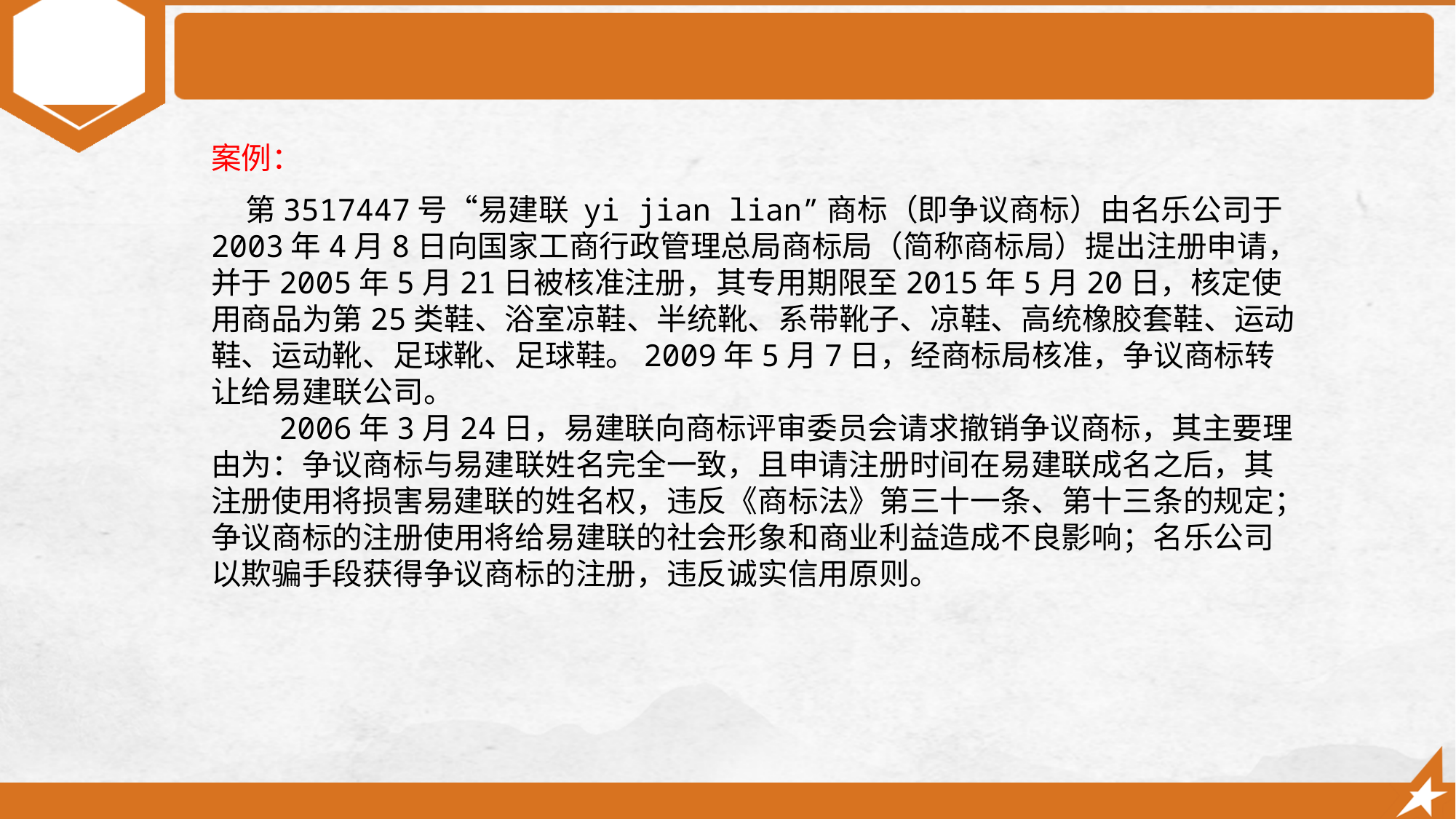

案例：
    第3517447号“易建联 yi jian lian”商标（即争议商标）由名乐公司于2003年4月8日向国家工商行政管理总局商标局（简称商标局）提出注册申请，并于2005年5月21日被核准注册，其专用期限至2015年5月20日，核定使用商品为第25类鞋、浴室凉鞋、半统靴、系带靴子、凉鞋、高统橡胶套鞋、运动鞋、运动靴、足球靴、足球鞋。2009年5月7日，经商标局核准，争议商标转让给易建联公司。
　　2006年3月24日，易建联向商标评审委员会请求撤销争议商标，其主要理由为：争议商标与易建联姓名完全一致，且申请注册时间在易建联成名之后，其注册使用将损害易建联的姓名权，违反《商标法》第三十一条、第十三条的规定；争议商标的注册使用将给易建联的社会形象和商业利益造成不良影响；名乐公司以欺骗手段获得争议商标的注册，违反诚实信用原则。